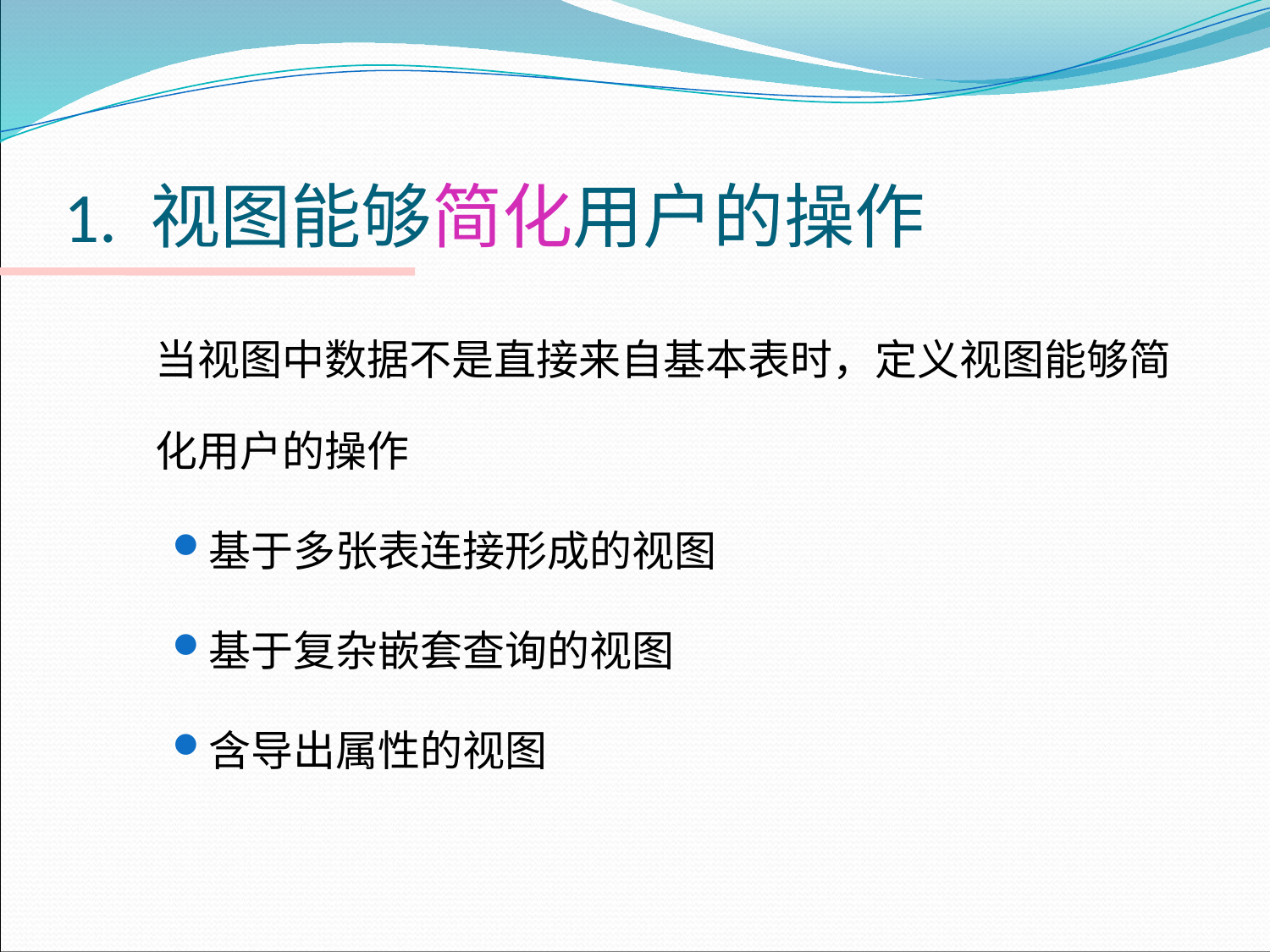

# 1. 视图能够简化用户的操作
	当视图中数据不是直接来自基本表时，定义视图能够简化用户的操作
基于多张表连接形成的视图
基于复杂嵌套查询的视图
含导出属性的视图

398